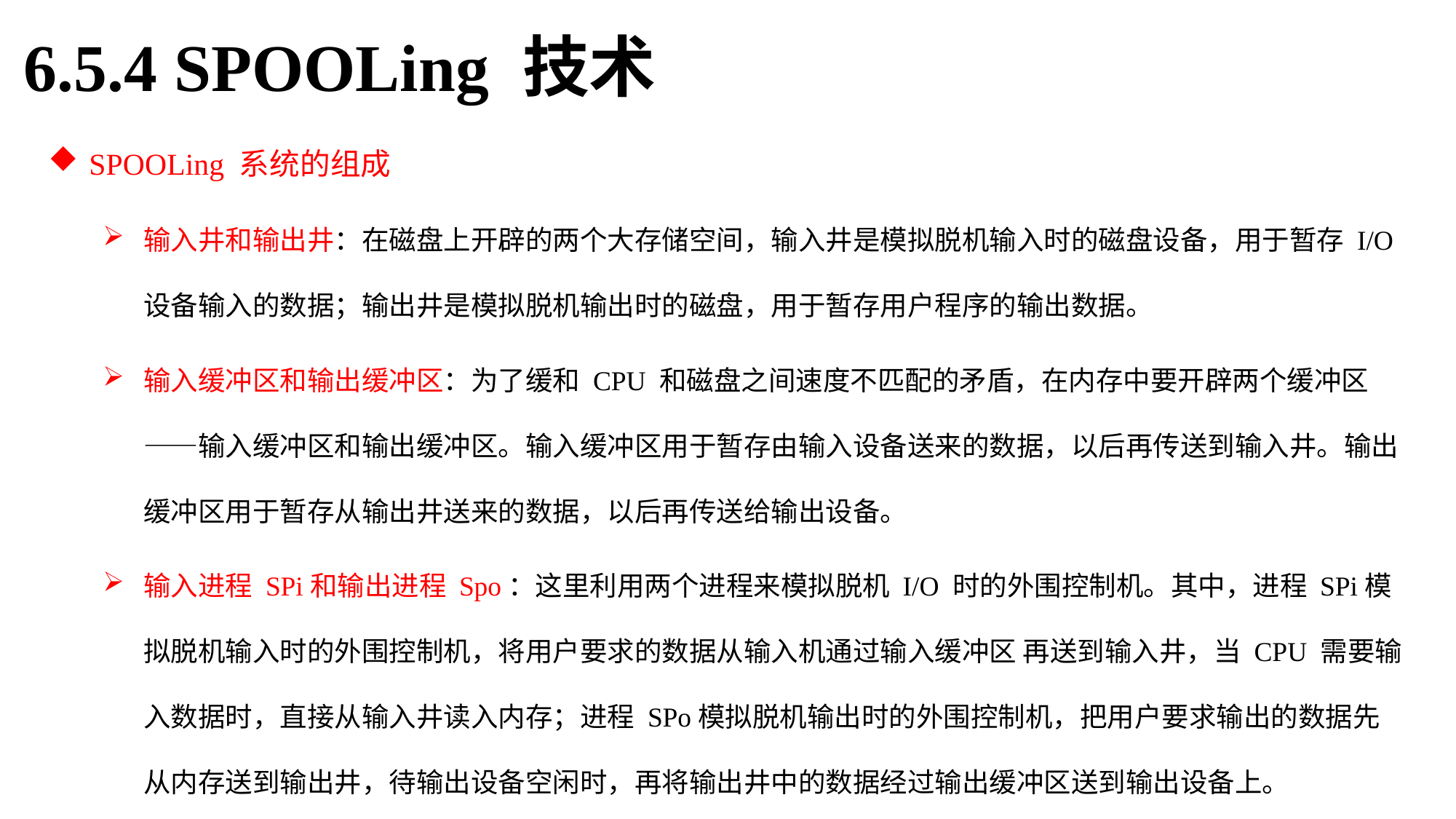

6.5.4 SPOOLing 技术
SPOOLing 系统的组成
输入井和输出井：在磁盘上开辟的两个大存储空间，输入井是模拟脱机输入时的磁盘设备，用于暂存 I/O 设备输入的数据；输出井是模拟脱机输出时的磁盘，用于暂存用户程序的输出数据。
输入缓冲区和输出缓冲区：为了缓和 CPU 和磁盘之间速度不匹配的矛盾，在内存中要开辟两个缓冲区——输入缓冲区和输出缓冲区。输入缓冲区用于暂存由输入设备送来的数据，以后再传送到输入井。输出缓冲区用于暂存从输出井送来的数据，以后再传送给输出设备。
输入进程 SPi和输出进程 Spo：这里利用两个进程来模拟脱机 I/O 时的外围控制机。其中，进程 SPi模拟脱机输入时的外围控制机，将用户要求的数据从输入机通过输入缓冲区 再送到输入井，当 CPU 需要输入数据时，直接从输入井读入内存；进程 SPo模拟脱机输出时的外围控制机，把用户要求输出的数据先从内存送到输出井，待输出设备空闲时，再将输出井中的数据经过输出缓冲区送到输出设备上。